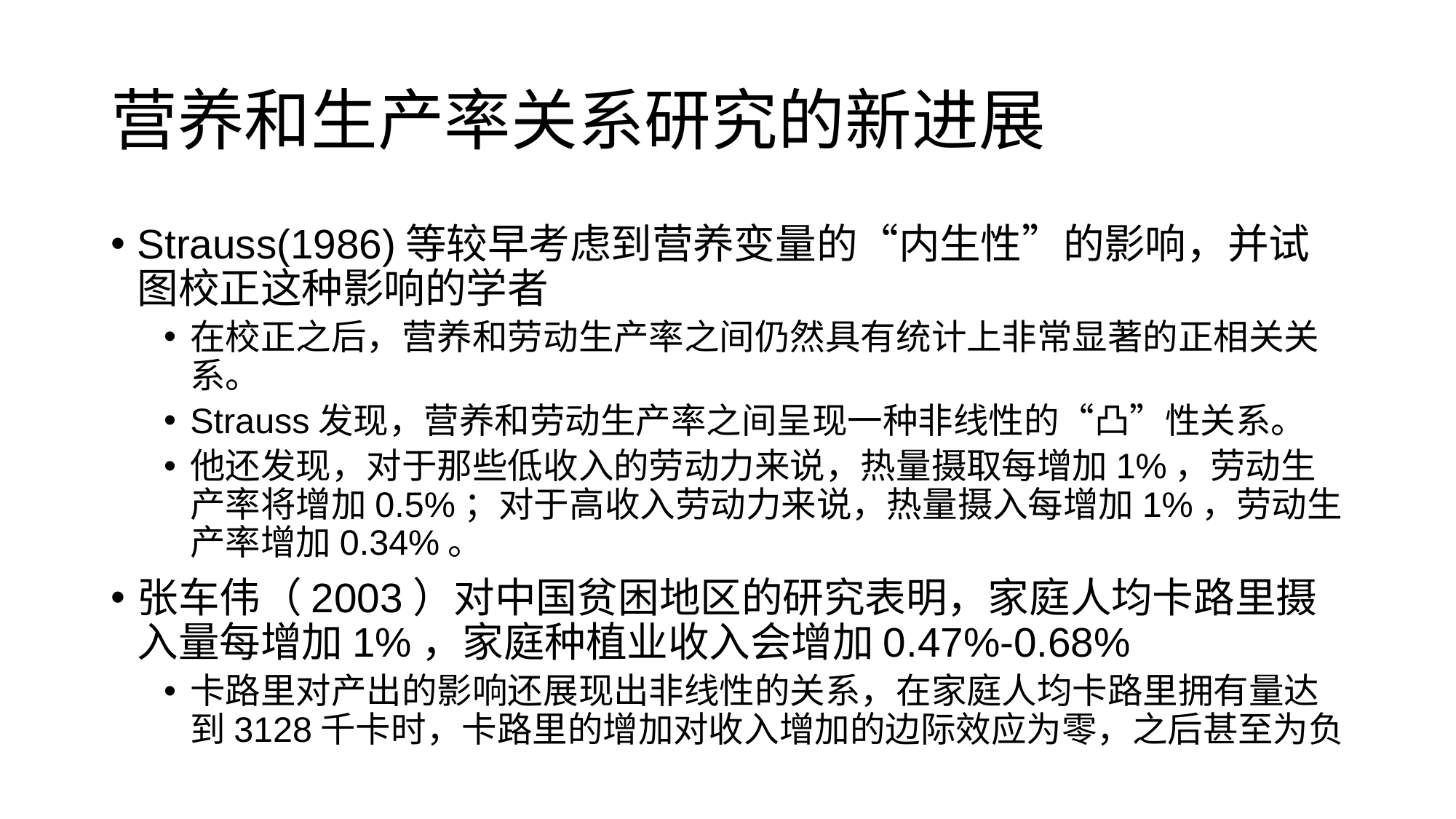

# 营养和生产率关系研究的新进展
Strauss(1986)等较早考虑到营养变量的“内生性”的影响，并试图校正这种影响的学者
在校正之后，营养和劳动生产率之间仍然具有统计上非常显著的正相关关系。
Strauss发现，营养和劳动生产率之间呈现一种非线性的“凸”性关系。
他还发现，对于那些低收入的劳动力来说，热量摄取每增加1%，劳动生产率将增加0.5%；对于高收入劳动力来说，热量摄入每增加1%，劳动生产率增加0.34%。
张车伟（2003）对中国贫困地区的研究表明，家庭人均卡路里摄入量每增加1%，家庭种植业收入会增加0.47%-0.68%
卡路里对产出的影响还展现出非线性的关系，在家庭人均卡路里拥有量达到3128千卡时，卡路里的增加对收入增加的边际效应为零，之后甚至为负